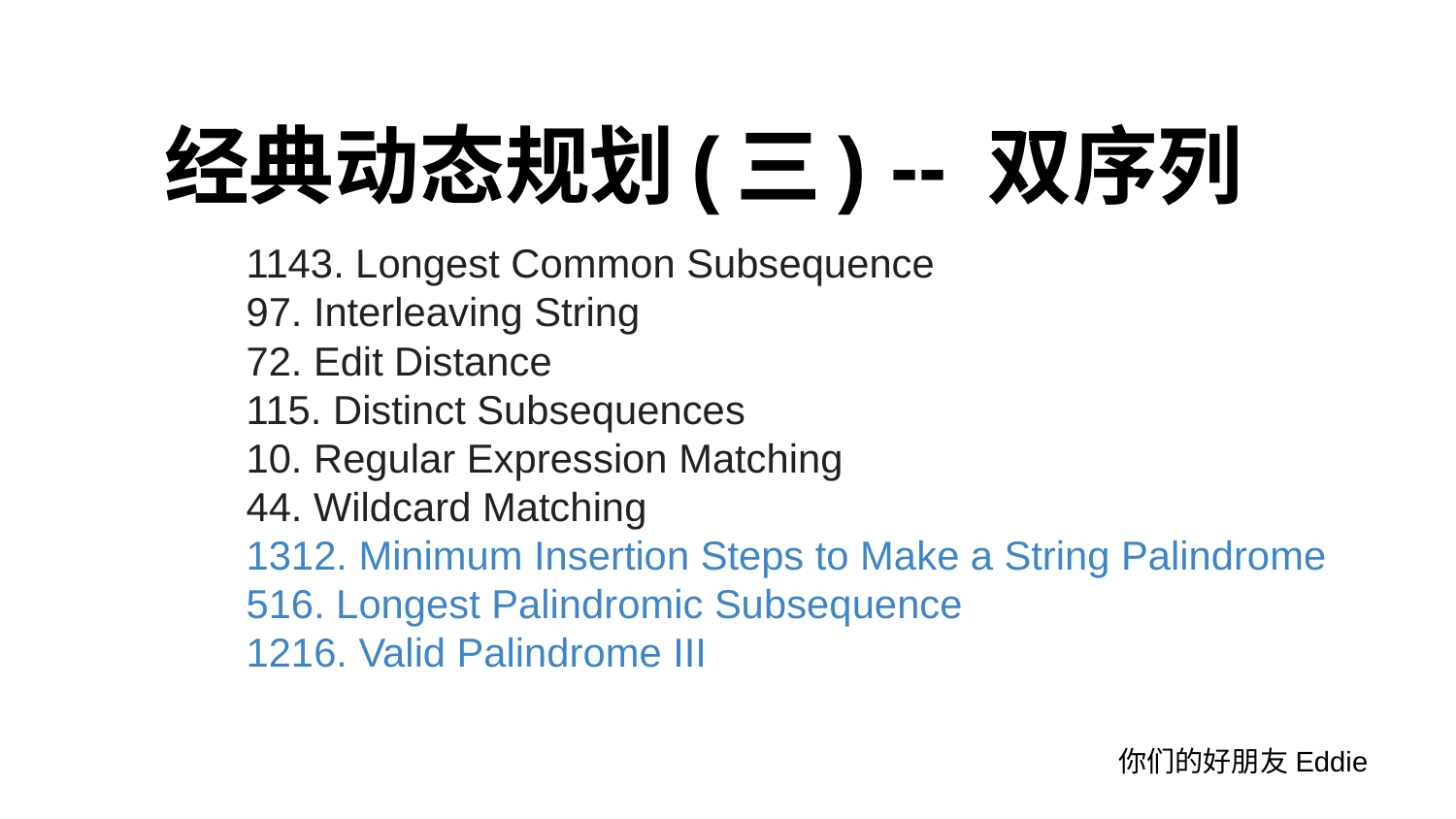

# 经典动态规划(三) -- 双序列
1143. Longest Common Subsequence
97. Interleaving String
72. Edit Distance
115. Distinct Subsequences
10. Regular Expression Matching
44. Wildcard Matching
1312. Minimum Insertion Steps to Make a String Palindrome
516. Longest Palindromic Subsequence
1216. Valid Palindrome III

你们的好朋友Eddie